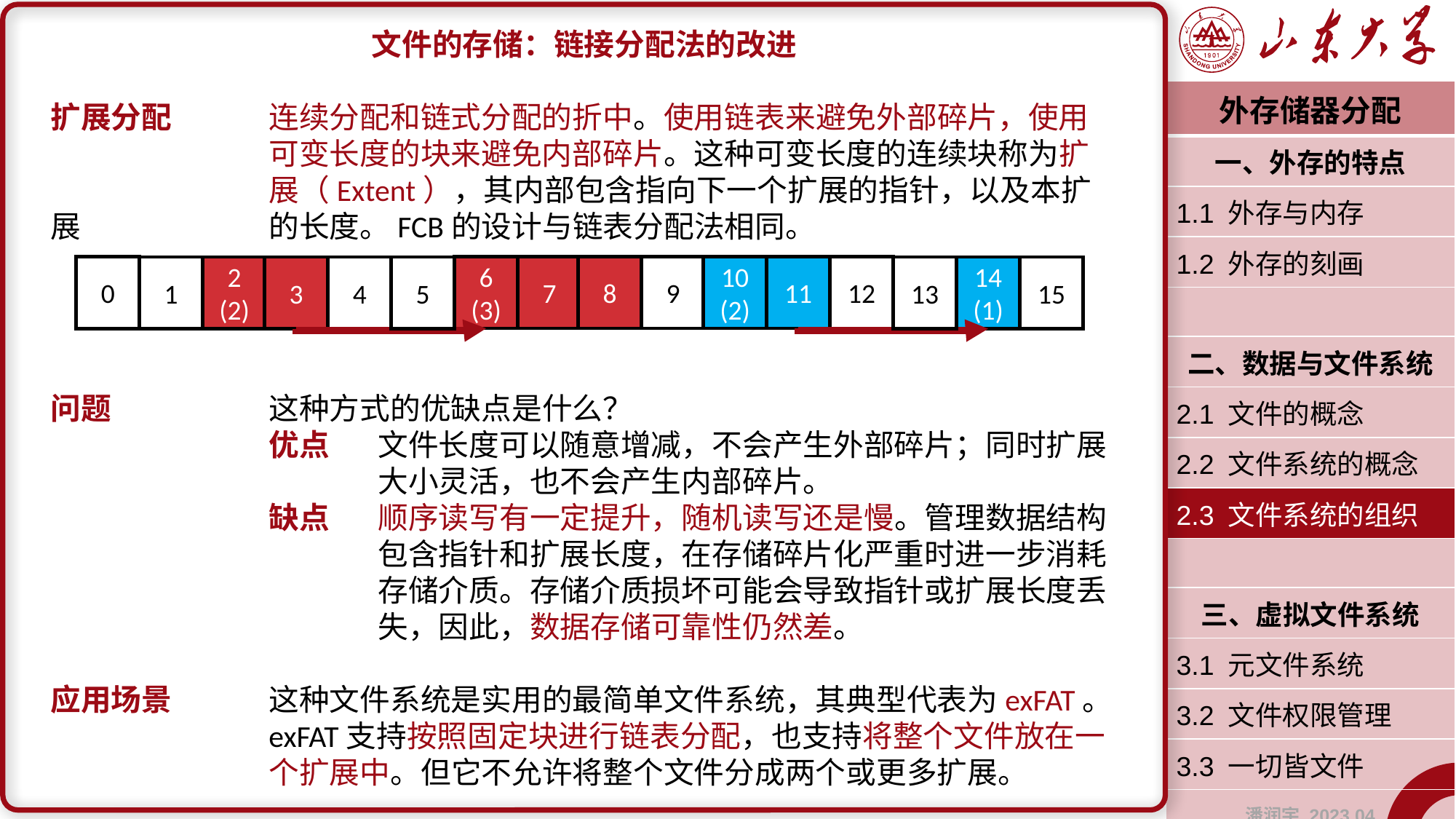

文件的存储：链接分配法的改进

扩展分配	连续分配和链式分配的折中。使用链表来避免外部碎片，使用		可变长度的块来避免内部碎片。这种可变长度的连续块称为扩		展（Extent），其内部包含指向下一个扩展的指针，以及本扩展		的长度。FCB的设计与链表分配法相同。

问题		这种方式的优缺点是什么？
		优点	文件长度可以随意增减，不会产生外部碎片；同时扩展			大小灵活，也不会产生内部碎片。
		缺点	顺序读写有一定提升，随机读写还是慢。管理数据结构			包含指针和扩展长度，在存储碎片化严重时进一步消耗			存储介质。存储介质损坏可能会导致指针或扩展长度丢			失，因此，数据存储可靠性仍然差。

应用场景	这种文件系统是实用的最简单文件系统，其典型代表为exFAT。		exFAT支持按照固定块进行链表分配，也支持将整个文件放在一		个扩展中。但它不允许将整个文件分成两个或更多扩展。
| 外存储器分配 |
| --- |
| 一、外存的特点 |
| 1.1 外存与内存 |
| 1.2 外存的刻画 |
|  |
| 二、数据与文件系统 |
| 2.1 文件的概念 |
| 2.2 文件系统的概念 |
| 2.3 文件系统的组织 |
|  |
| 三、虚拟文件系统 |
| 3.1 元文件系统 |
| 3.2 文件权限管理 |
| 3.3 一切皆文件 |
| 潘润宇 2023.04 |
6
(3)
7
8
9
10
(2)
11
12
0
1
2
(2)
3
4
5
13
14
(1)
15